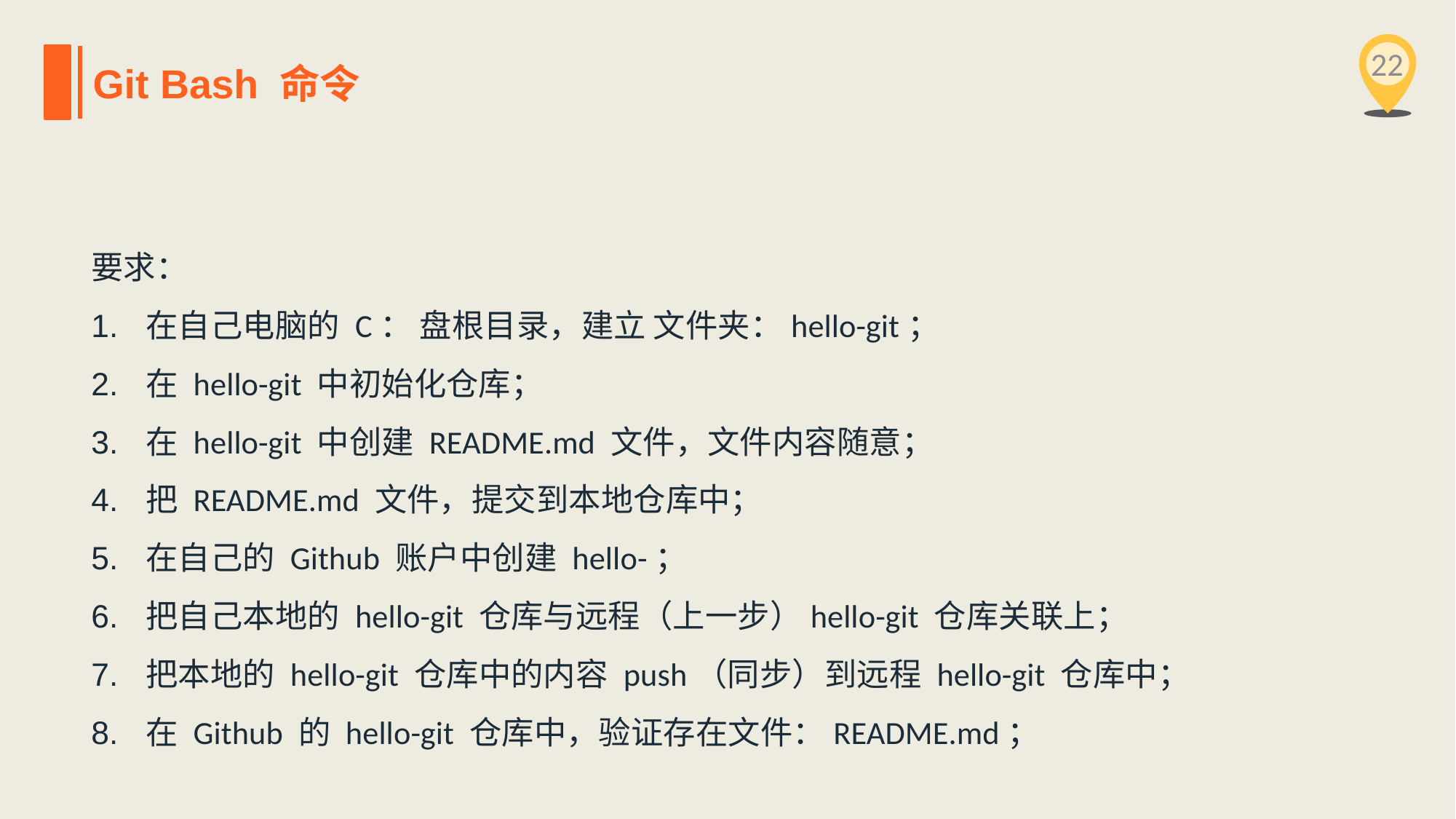

22

Git Bash 命令
要求：
在自己电脑的 C： 盘根目录，建立 文件夹：hello-git；
在 hello-git 中初始化仓库；
在 hello-git 中创建 README.md 文件，文件内容随意；
把 README.md 文件，提交到本地仓库中；
在自己的 Github 账户中创建 hello-；
把自己本地的 hello-git 仓库与远程（上一步）hello-git 仓库关联上；
把本地的 hello-git 仓库中的内容 push（同步）到远程 hello-git 仓库中；
在 Github 的 hello-git 仓库中，验证存在文件：README.md；